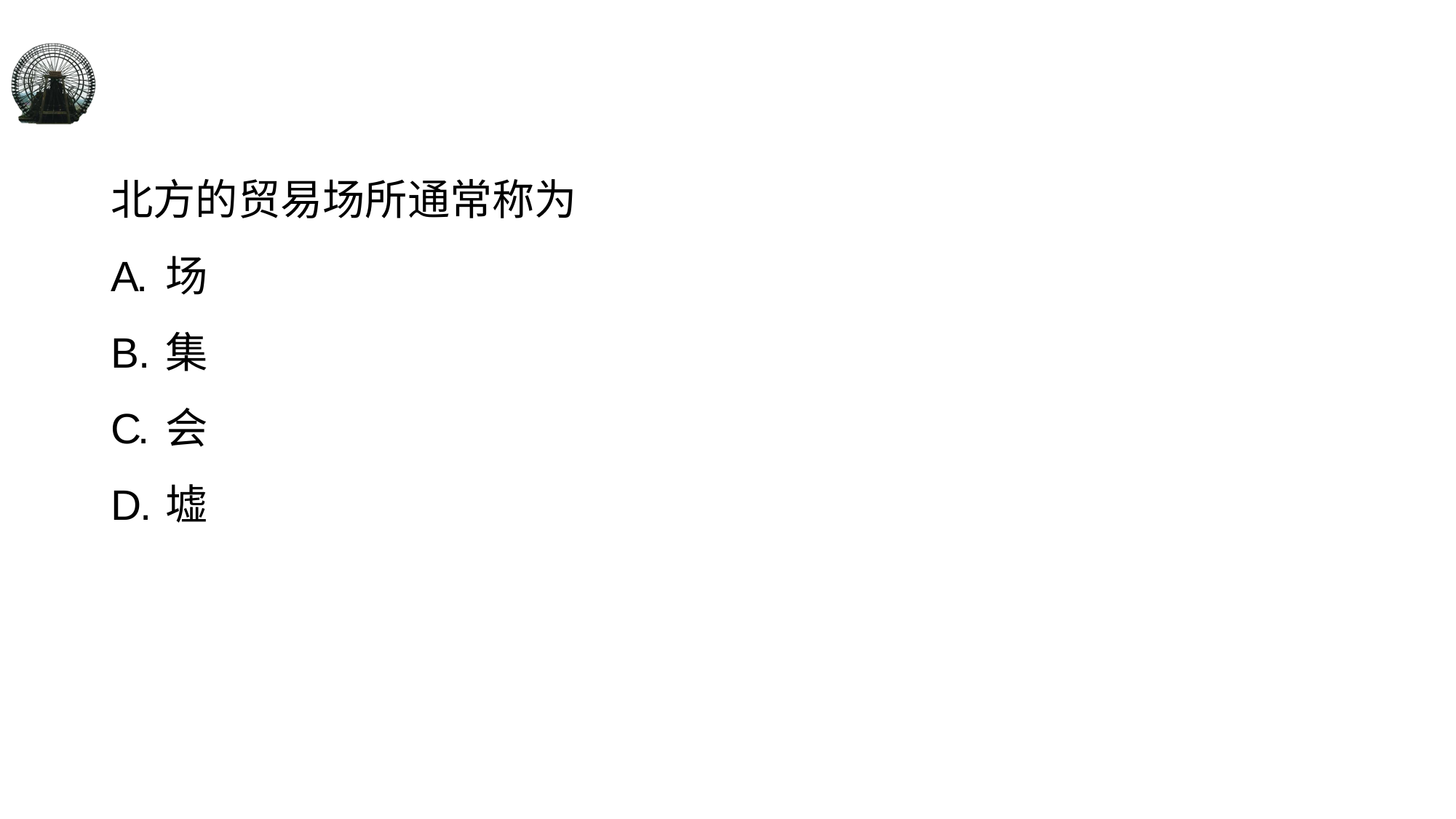

#
北方的贸易场所通常称为
场
集
会
墟
60